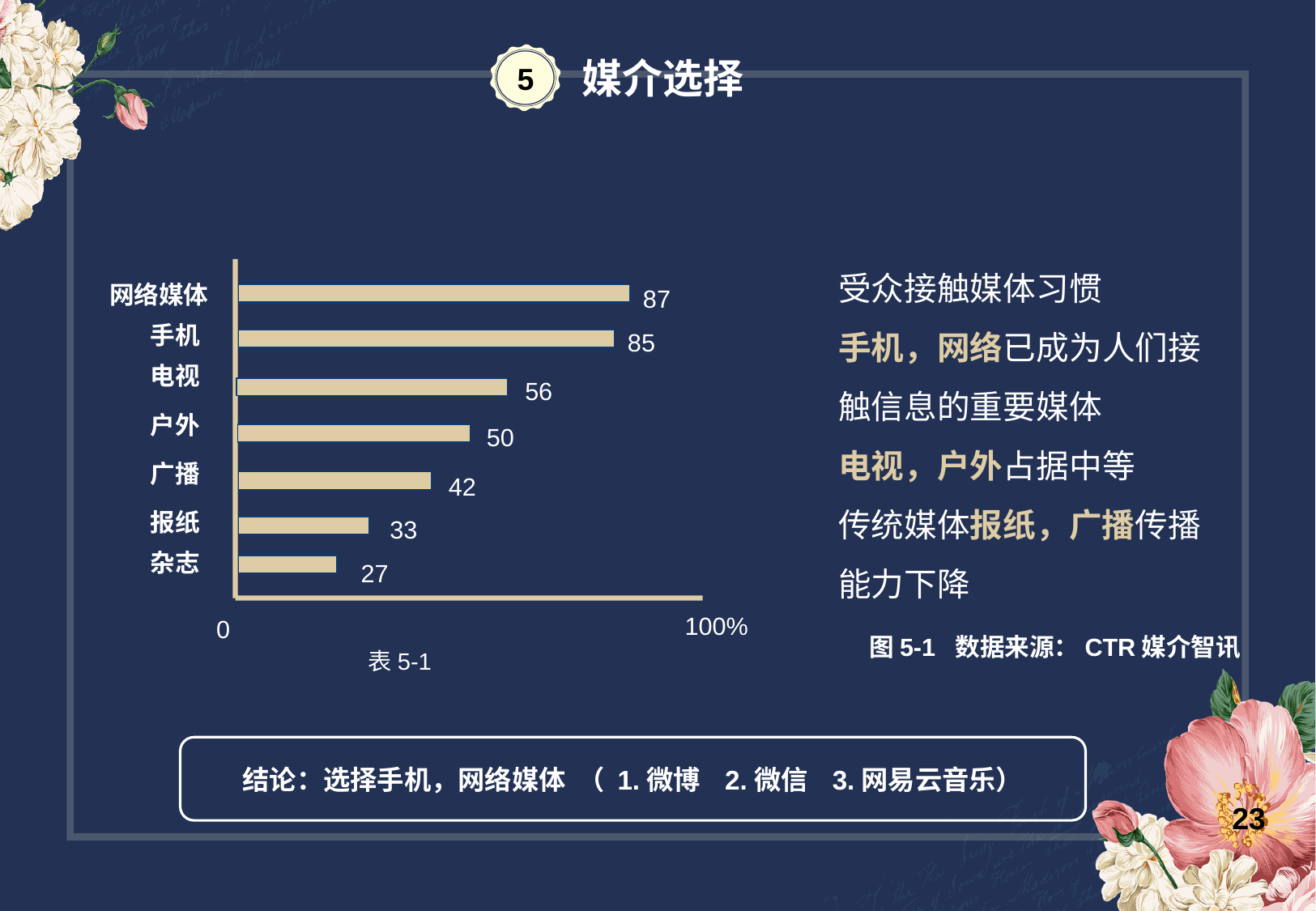

5

媒介选择
受众接触媒体习惯
手机，网络已成为人们接触信息的重要媒体
电视，户外占据中等
传统媒体报纸，广播传播能力下降

  网络媒体
87

手机
85

电视
56

户外
50

广播
42

报纸
33

杂志
27

100%
0

图5-1  数据来源：CTR媒介智讯
表5-1

结论：选择手机，网络媒体  （ 1.微博   2.微信   3.网易云音乐）
23